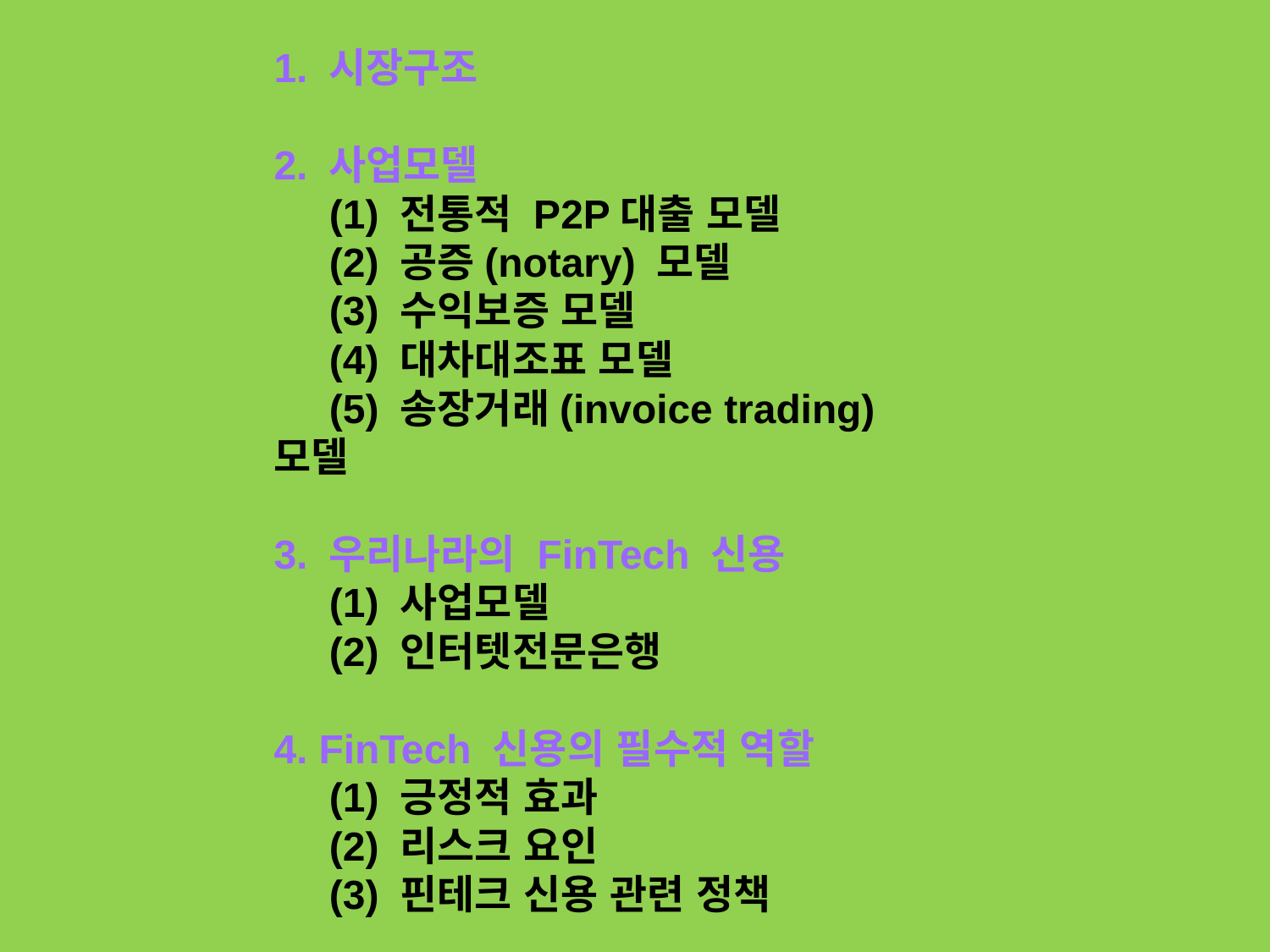

# 1. 시장구조 2. 사업모델 (1) 전통적 P2P대출 모델 (2) 공증(notary) 모델 (3) 수익보증 모델 (4) 대차대조표 모델 (5) 송장거래(invoice trading) 모델 3. 우리나라의 FinTech 신용 (1) 사업모델 (2) 인터텟전문은행 4. FinTech 신용의 필수적 역할 (1) 긍정적 효과 (2) 리스크 요인 (3) 핀테크 신용 관련 정책